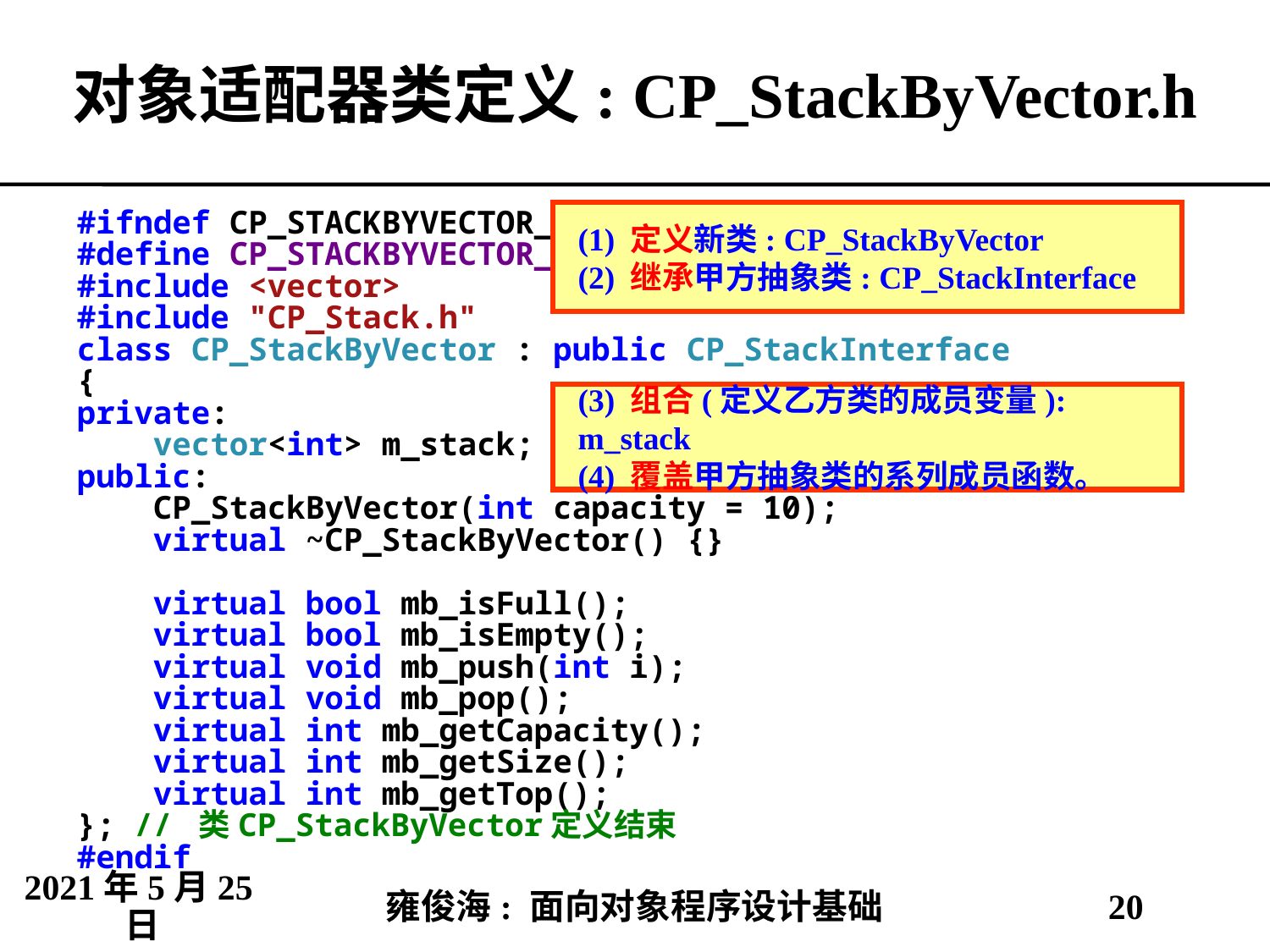

# 对象适配器类定义: CP_StackByVector.h

(1) 定义新类: CP_StackByVector
(2) 继承甲方抽象类: CP_StackInterface
#ifndef CP_STACKBYVECTOR_H
#define CP_STACKBYVECTOR_H
#include <vector>
#include "CP_Stack.h"
class CP_StackByVector : public CP_StackInterface
{
private:
    vector<int> m_stack;
public:
    CP_StackByVector(int capacity = 10);
    virtual ~CP_StackByVector() {}

    virtual bool mb_isFull();
    virtual bool mb_isEmpty();
    virtual void mb_push(int i);
    virtual void mb_pop();
    virtual int mb_getCapacity();
    virtual int mb_getSize();
    virtual int mb_getTop();
}; // 类CP_StackByVector定义结束
#endif
(3) 组合(定义乙方类的成员变量): m_stack
(4) 覆盖甲方抽象类的系列成员函数。
2021年5月25日
雍俊海: 面向对象程序设计基础
20